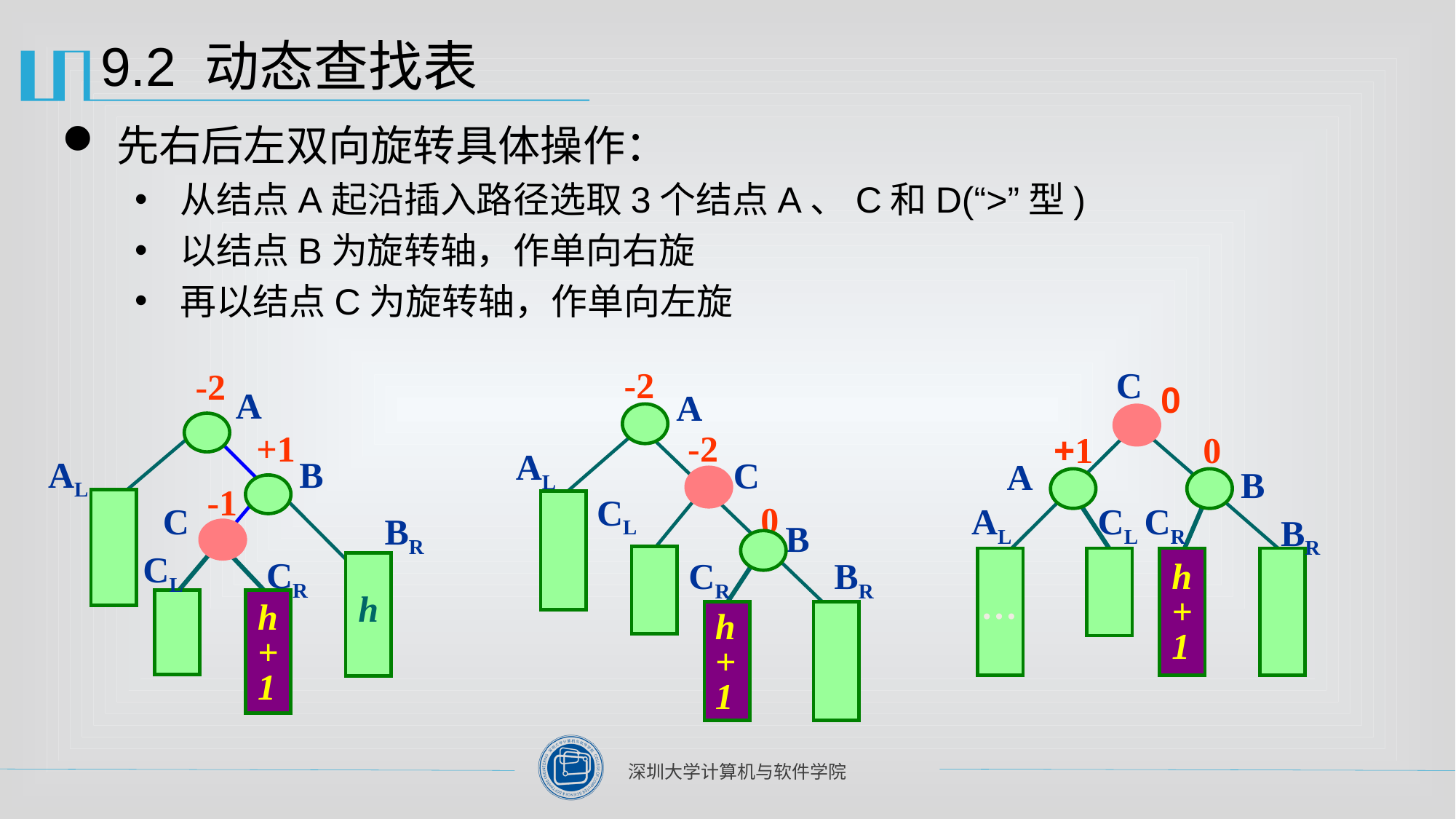

# 9.2 动态查找表
先右后左双向旋转具体操作：
从结点A起沿插入路径选取3个结点A、C和D(“>”型)
以结点B为旋转轴，作单向右旋
再以结点C为旋转轴，作单向左旋

-2
A

-2

AL
C

CL

0

B

CR
BR

h
+
1
C
0

+1
0

A
B

AL
CL
CR

BR
…

h
+
1

-2
A

+1

AL
B
-1

C

BR

CL

CR

h

h
+
1

77